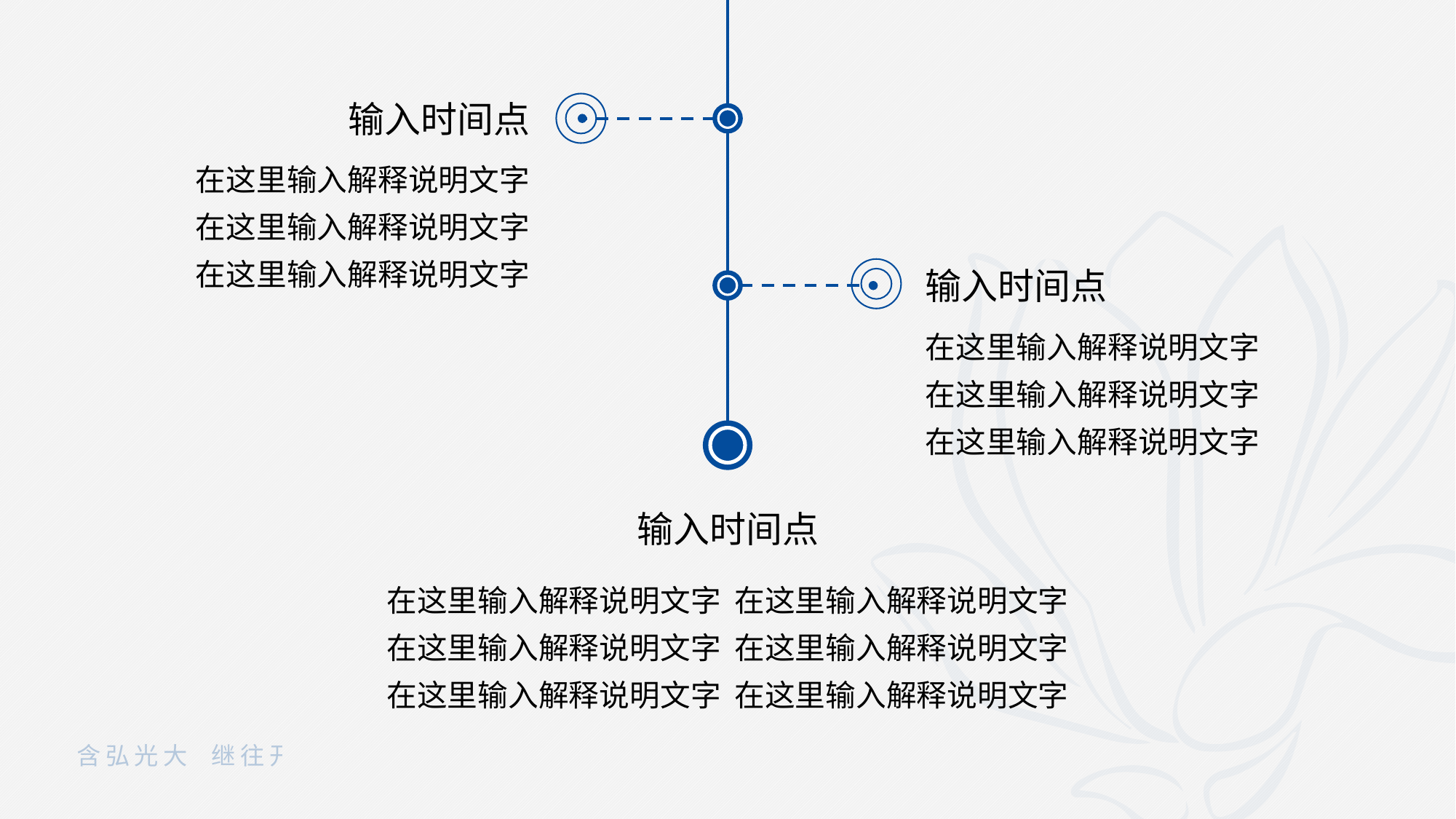

Tips：为本页添加“向上推进”切换效果食用更佳
输入时间点
在这里输入解释说明文字
在这里输入解释说明文字
在这里输入解释说明文字

输入时间点
在这里输入解释说明文字
在这里输入解释说明文字
在这里输入解释说明文字

输入时间点
在这里输入解释说明文字  在这里输入解释说明文字
在这里输入解释说明文字  在这里输入解释说明文字
在这里输入解释说明文字  在这里输入解释说明文字
含弘光大  继往开来